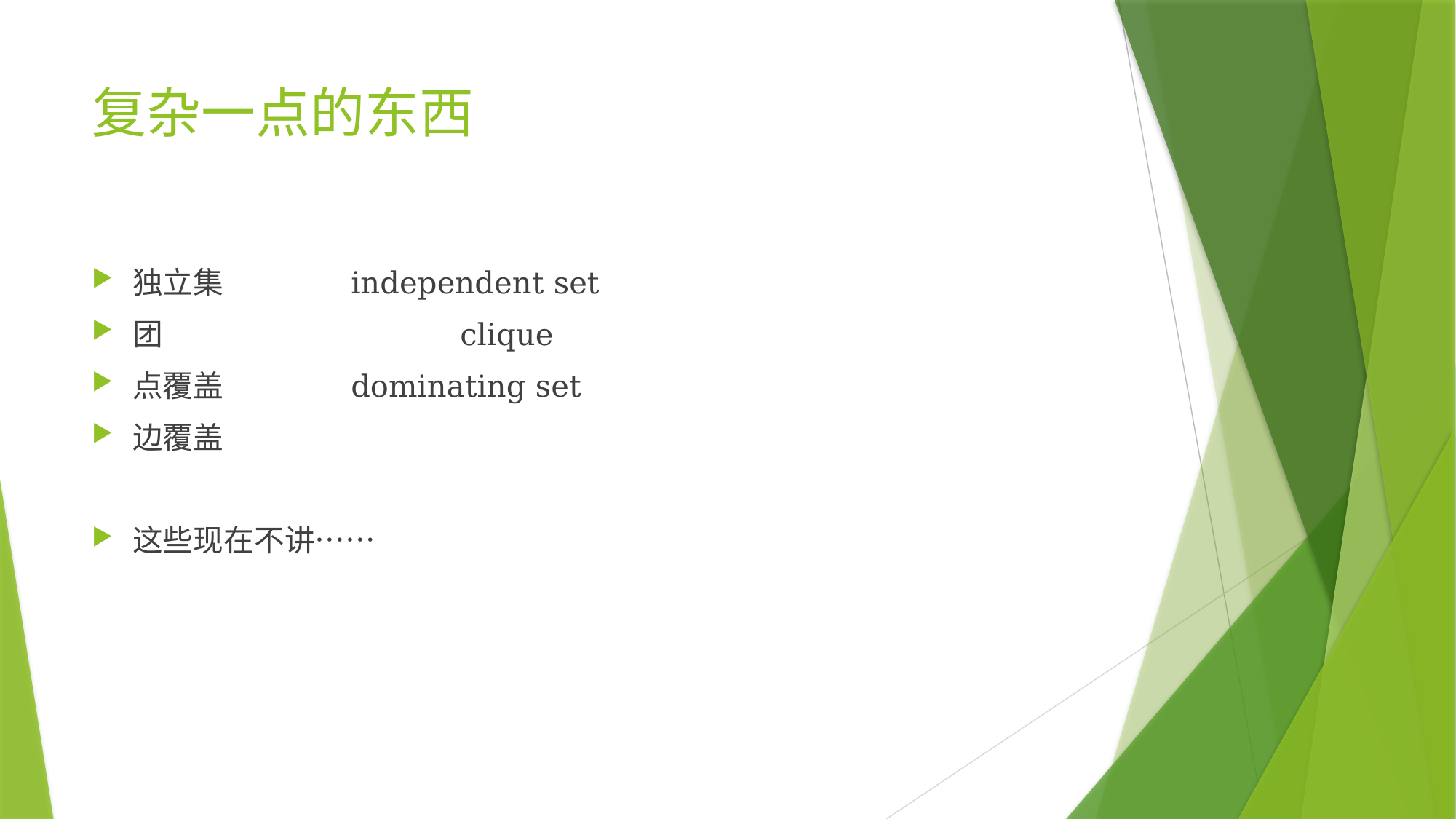

# 复杂一点的东西
独立集		independent set
团			clique
点覆盖		dominating set
边覆盖

这些现在不讲……